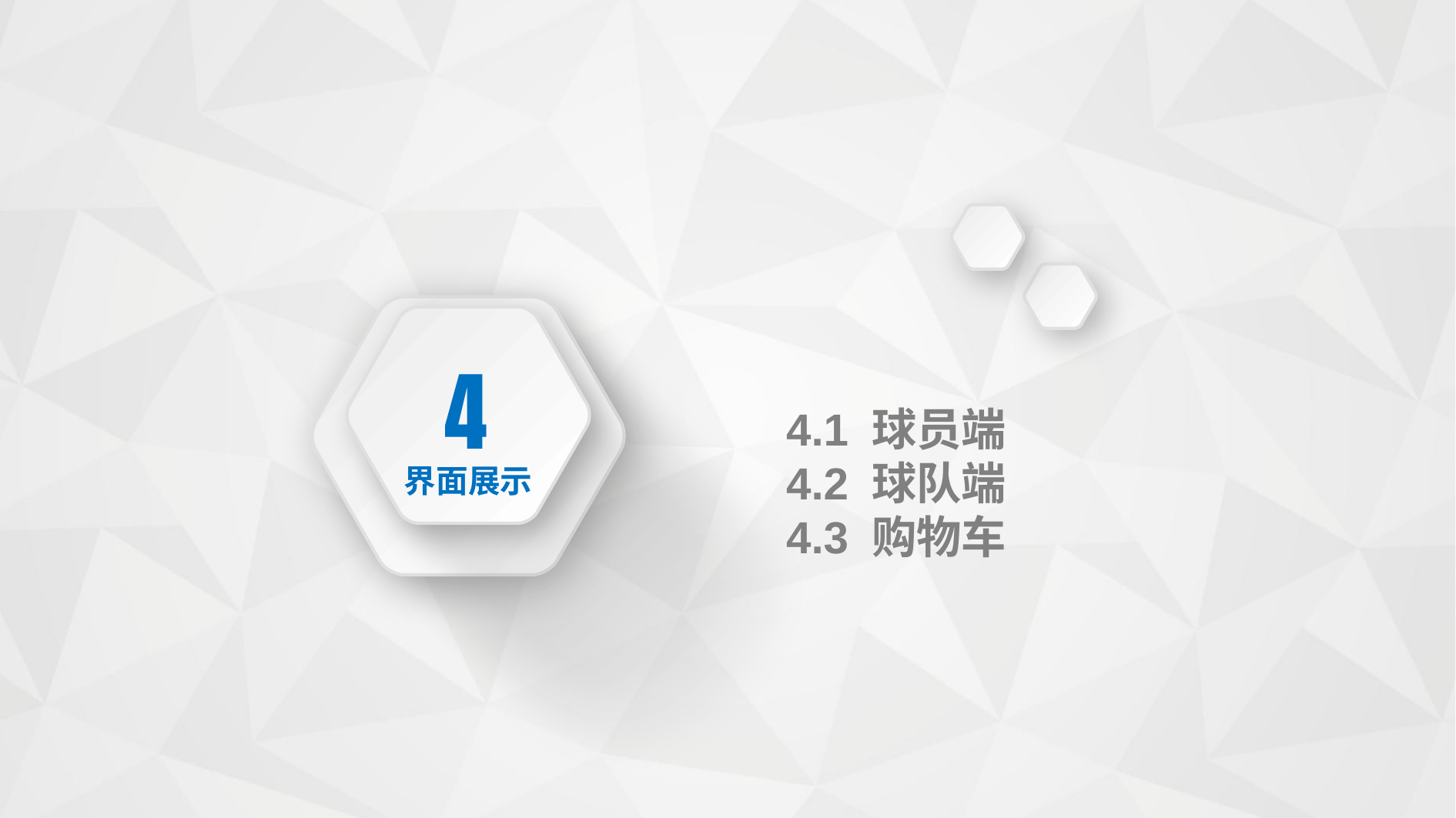

4
界面展示

 4.1 球员端
 4.2 球队端
 4.3 购物车